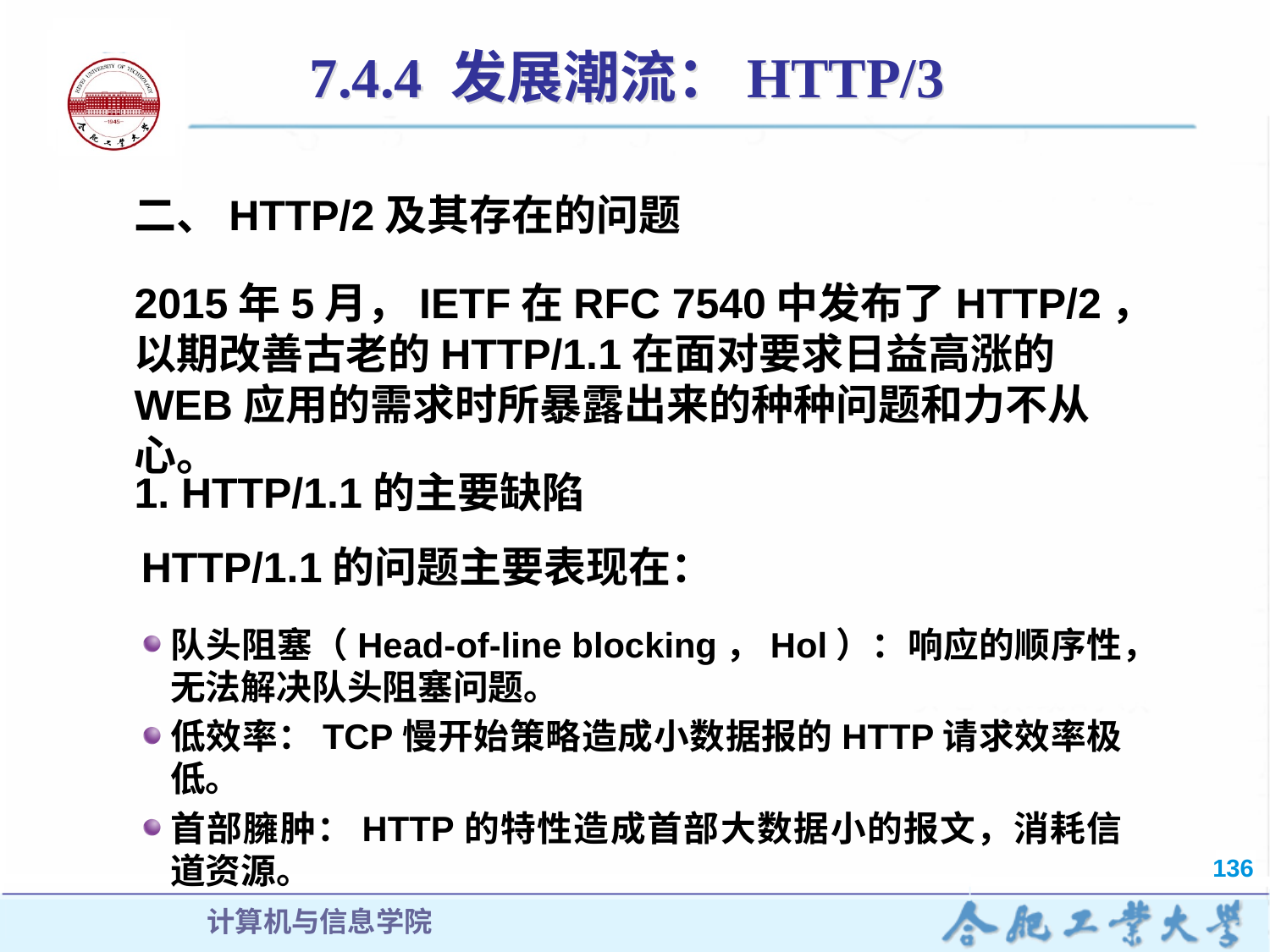

7.4.4 发展潮流：HTTP/3
二、HTTP/2及其存在的问题
2015年5月，IETF在RFC 7540中发布了HTTP/2，以期改善古老的HTTP/1.1在面对要求日益高涨的WEB应用的需求时所暴露出来的种种问题和力不从心。
1. HTTP/1.1的主要缺陷
HTTP/1.1的问题主要表现在：
队头阻塞（Head-of-line blocking，Hol）：响应的顺序性，无法解决队头阻塞问题。
低效率：TCP慢开始策略造成小数据报的HTTP请求效率极低。
首部臃肿：HTTP的特性造成首部大数据小的报文，消耗信道资源。